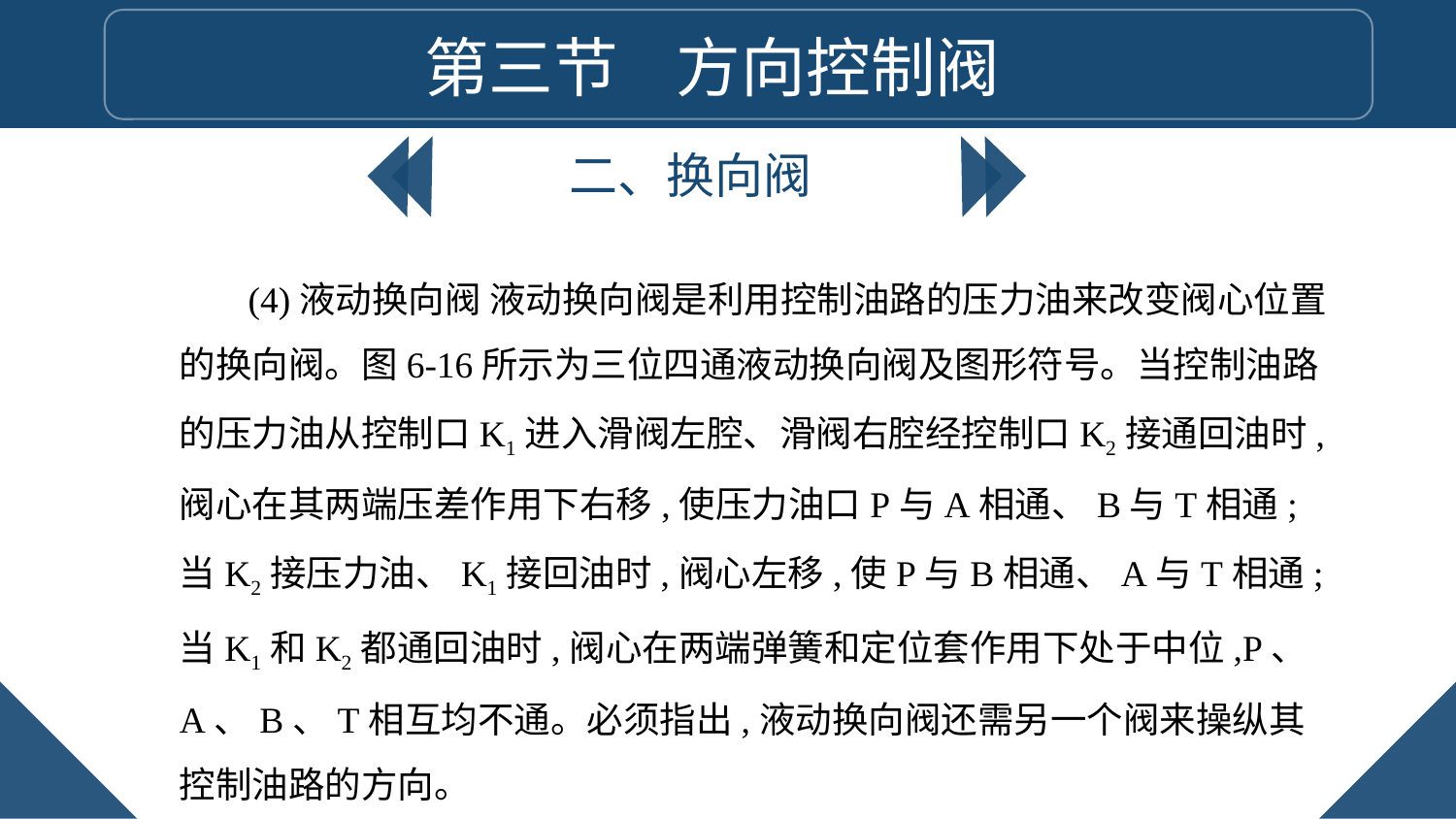

第三节    方向控制阀
二、换向阀

(4)液动换向阀 液动换向阀是利用控制油路的压力油来改变阀心位置的换向阀。图6-16所示为三位四通液动换向阀及图形符号。当控制油路的压力油从控制口K1进入滑阀左腔、滑阀右腔经控制口K2接通回油时,阀心在其两端压差作用下右移,使压力油口P与A相通、B与T相通;当K2接压力油、K1接回油时,阀心左移,使P与B相通、A与T相通;当K1和K2都通回油时,阀心在两端弹簧和定位套作用下处于中位,P、A、B、T相互均不通。必须指出,液动换向阀还需另一个阀来操纵其控制油路的方向。